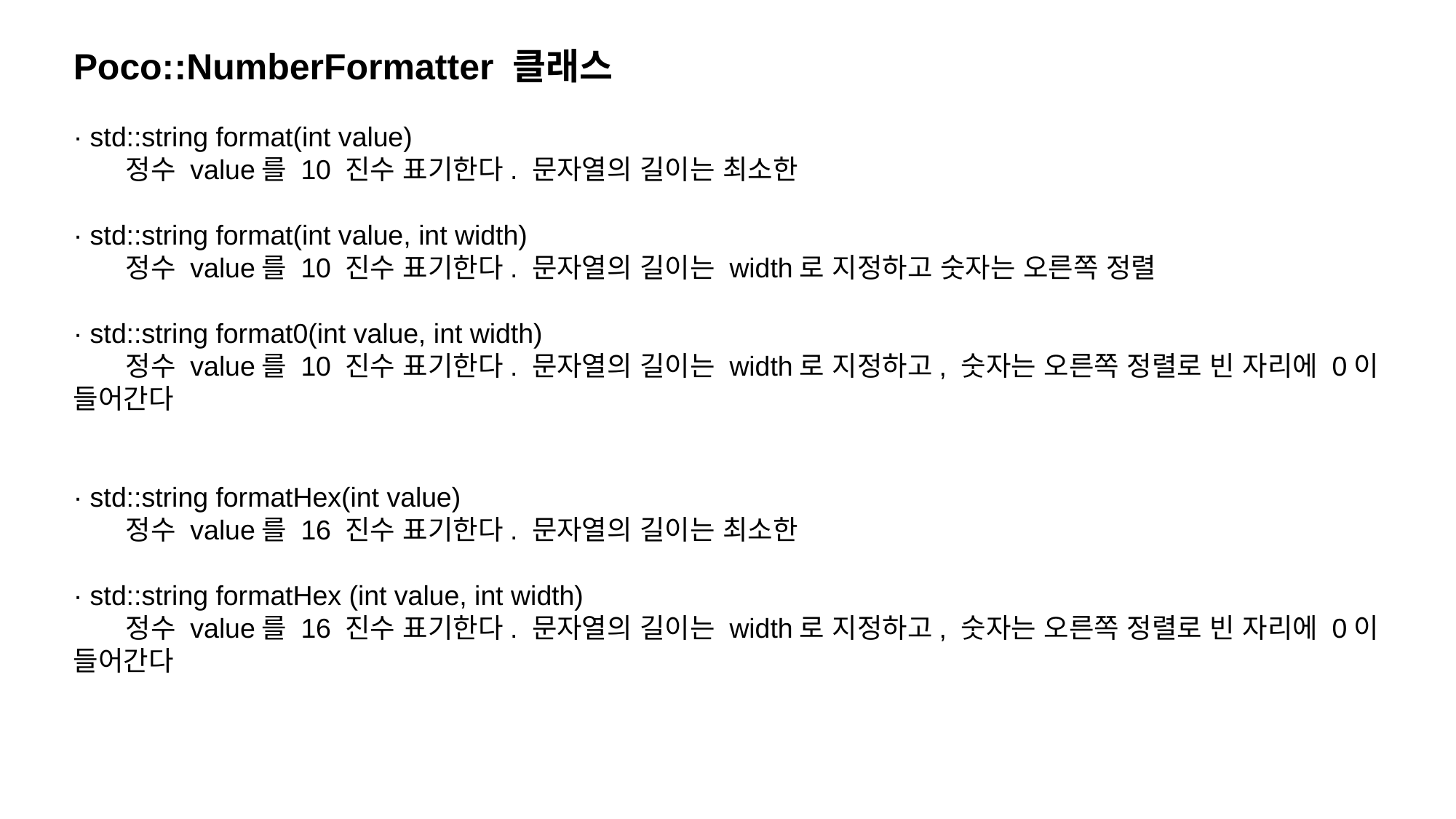

Poco::NumberFormatter 클래스

· std::string format(int value)
      정수 value를 10 진수 표기한다. 문자열의 길이는 최소한
· std::string format(int value, int width)
      정수 value를 10 진수 표기한다. 문자열의 길이는 width로 지정하고 숫자는 오른쪽 정렬
· std::string format0(int value, int width)
      정수 value를 10 진수 표기한다. 문자열의 길이는 width로 지정하고, 숫자는 오른쪽 정렬로 빈 자리에 0이 들어간다
· std::string formatHex(int value)
      정수 value를 16 진수 표기한다. 문자열의 길이는 최소한
· std::string formatHex (int value, int width)
      정수 value를 16 진수 표기한다. 문자열의 길이는 width로 지정하고, 숫자는 오른쪽 정렬로 빈 자리에 0이 들어간다